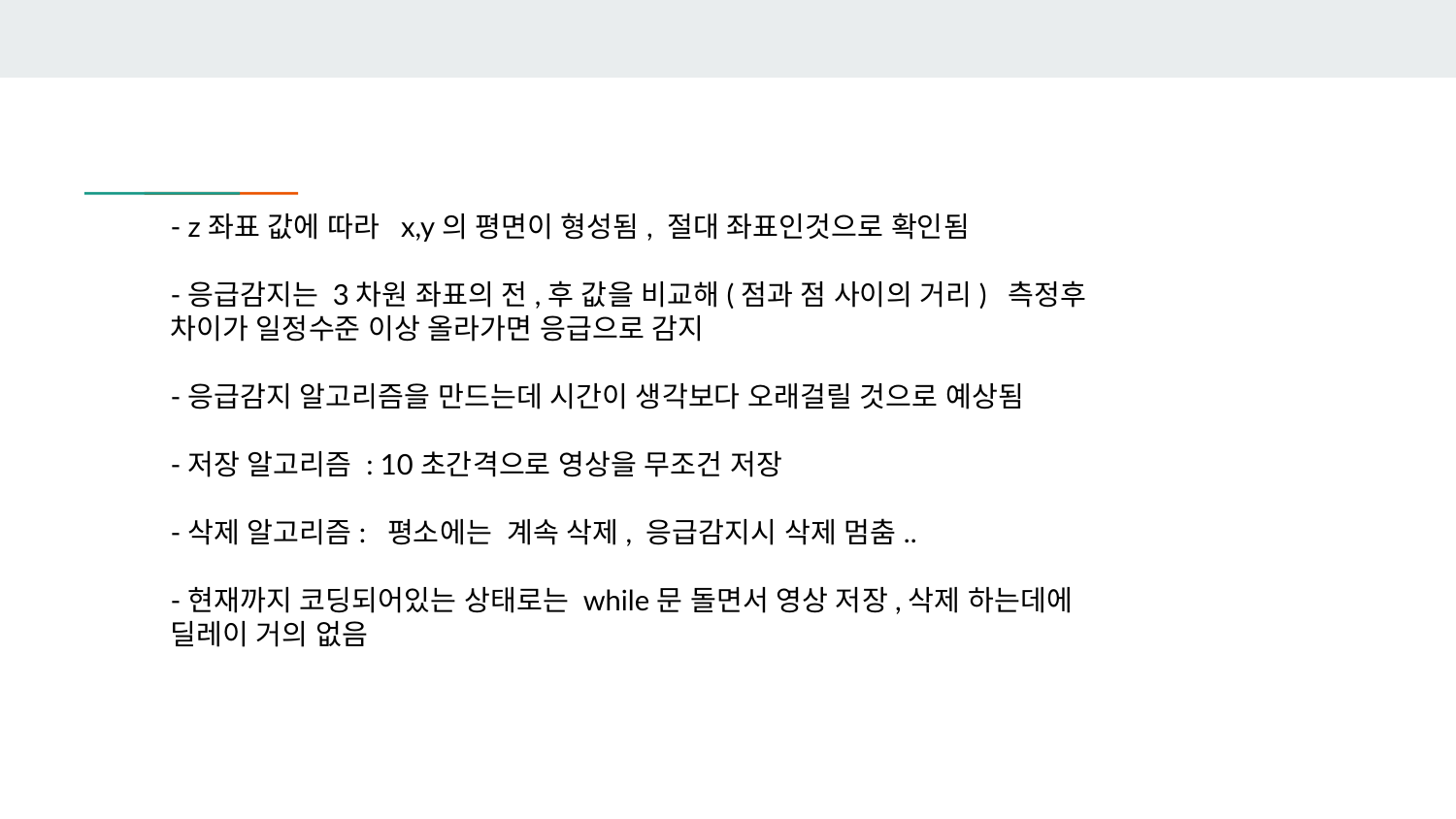

- z좌표 값에 따라  x,y의 평면이 형성됨, 절대 좌표인것으로 확인됨

-응급감지는 3차원 좌표의 전,후 값을 비교해(점과 점 사이의 거리)  측정후 차이가 일정수준 이상 올라가면 응급으로 감지

-응급감지 알고리즘을 만드는데 시간이 생각보다 오래걸릴 것으로 예상됨

-저장 알고리즘 : 10초간격으로 영상을 무조건 저장

-삭제 알고리즘:  평소에는  계속 삭제, 응급감지시 삭제 멈춤..

-현재까지 코딩되어있는 상태로는 while문 돌면서 영상 저장,삭제 하는데에
딜레이 거의 없음